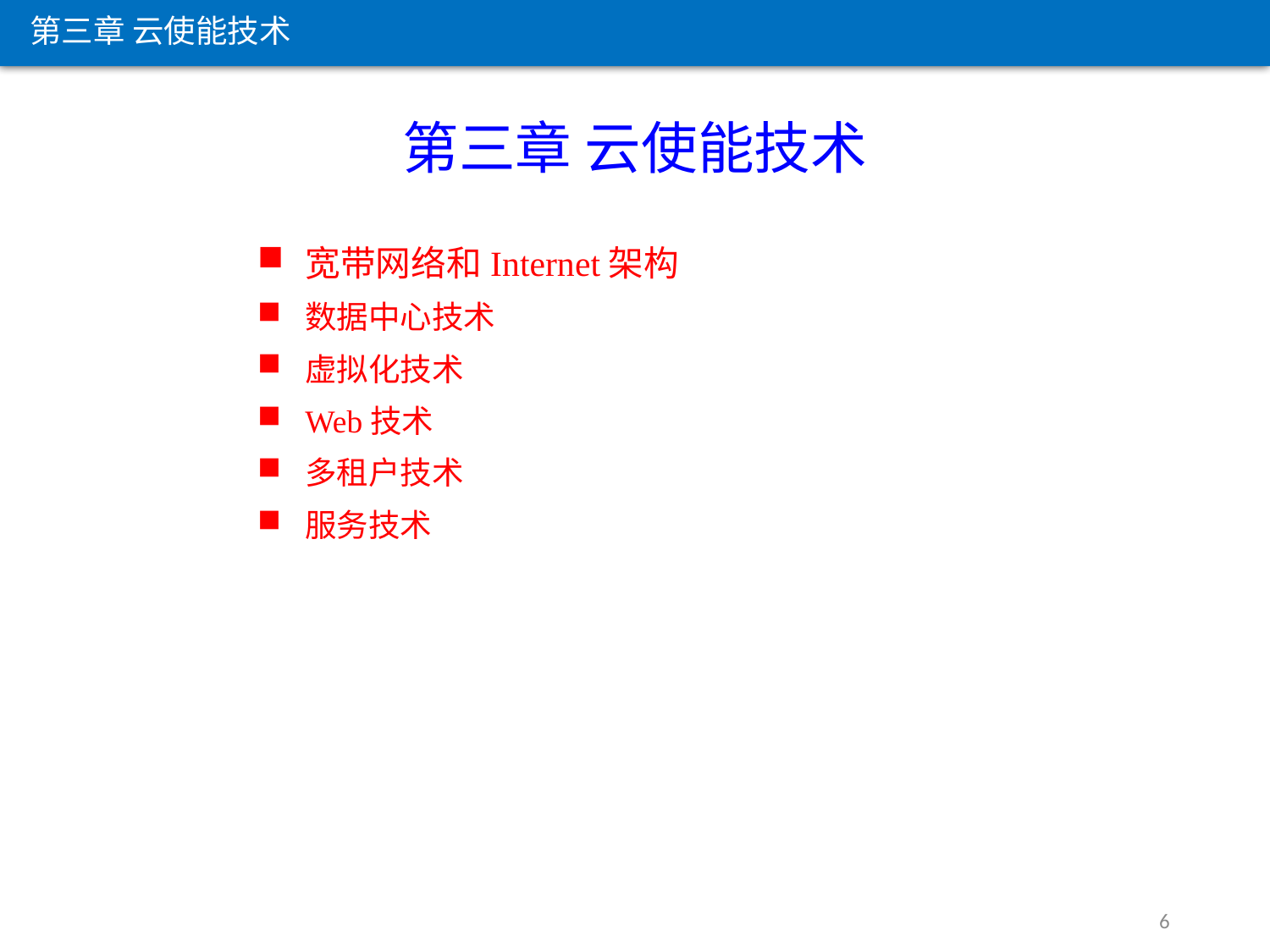

第三章 云使能技术
第三章 云使能技术
宽带网络和Internet架构
数据中心技术
虚拟化技术
Web技术
多租户技术
服务技术
6